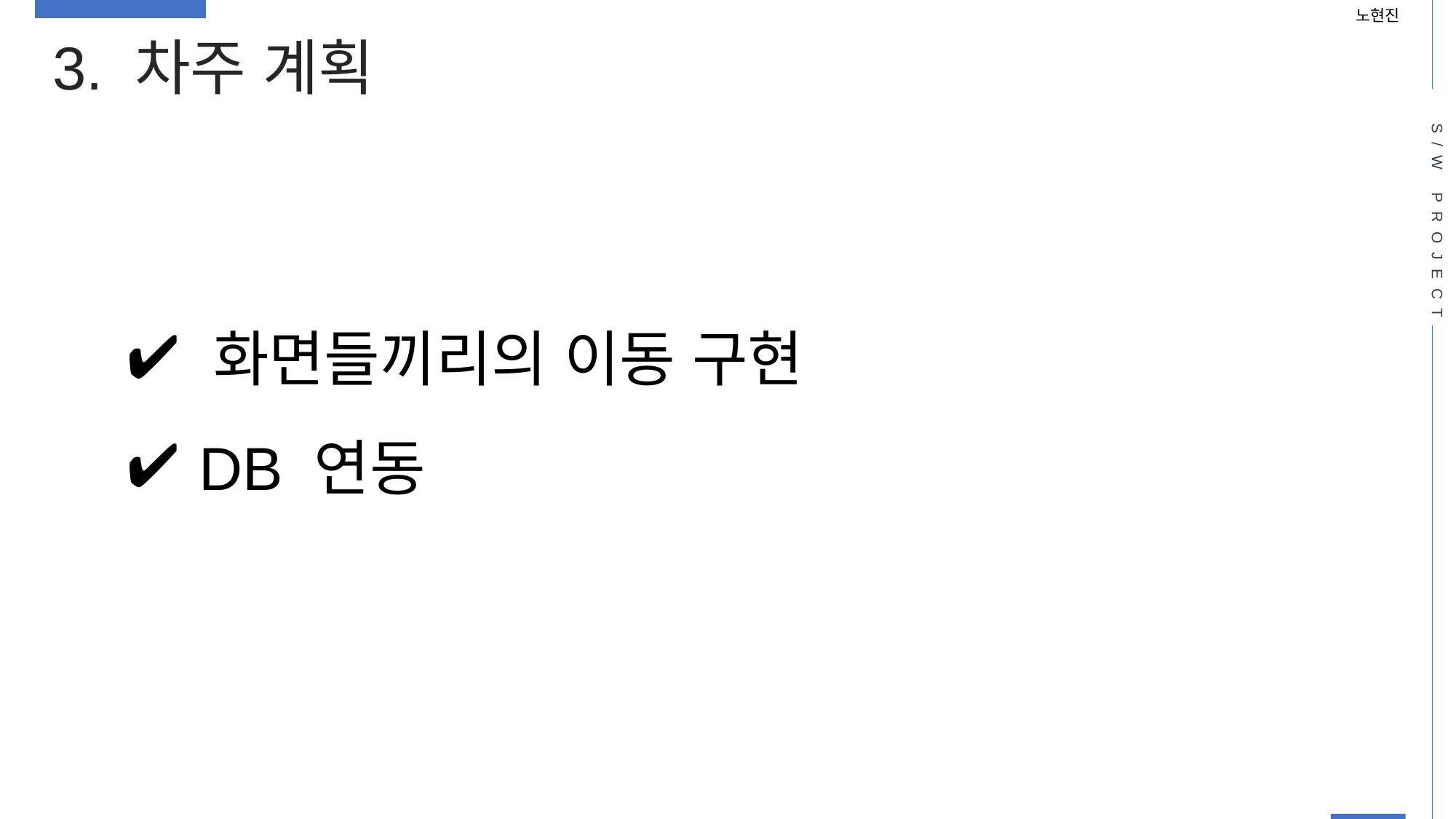

노현진
3. 차주 계획
S/W PROJECT
 화면들끼리의 이동 구현
 DB 연동